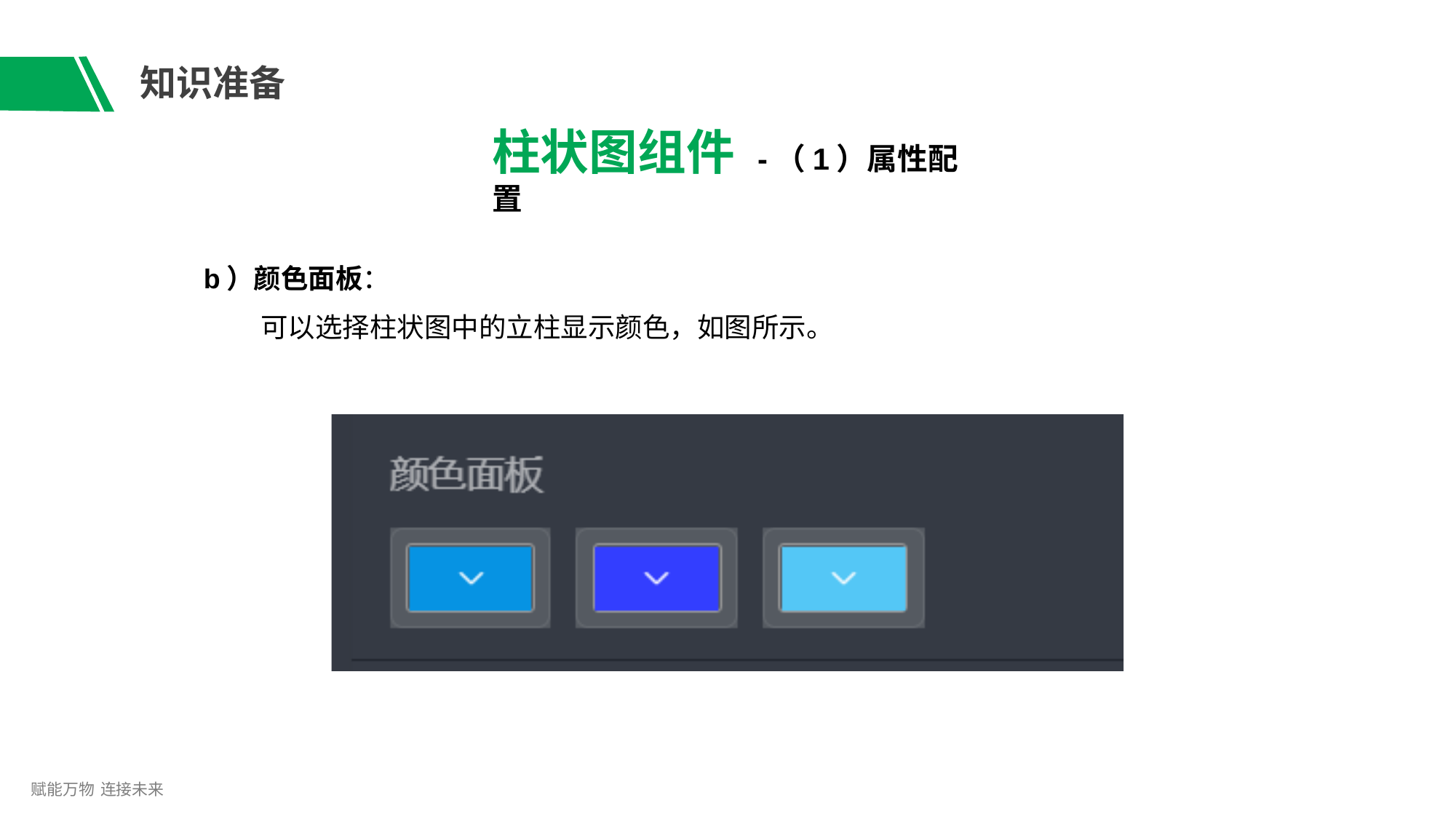

# 知识准备
柱状图组件 -（1）属性配置
b）颜色面板：
可以选择柱状图中的立柱显示颜色，如图所示。

赋能万物 连接未来